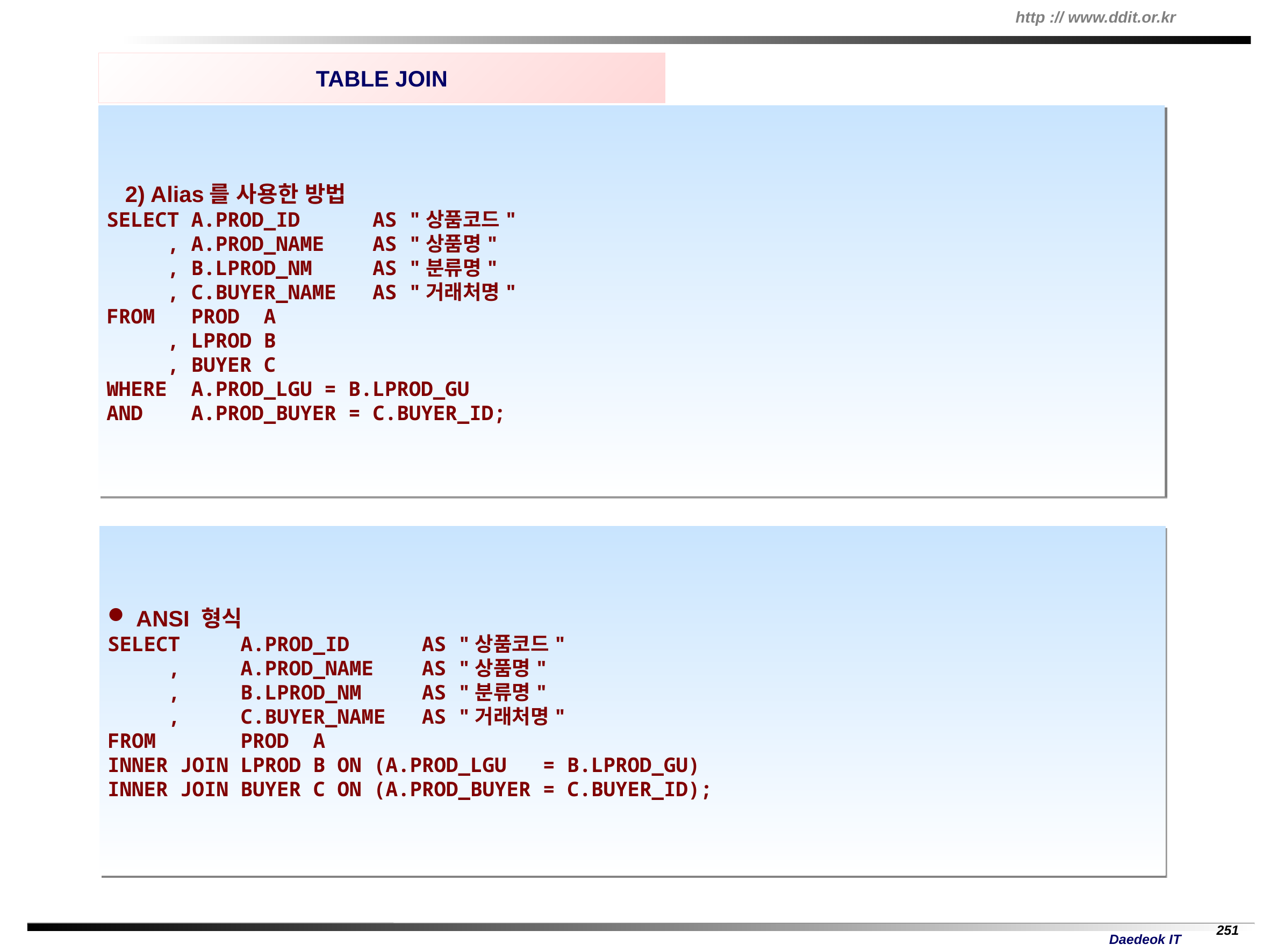

TABLE JOIN
   2) Alias를 사용한 방법
SELECT A.PROD_ID      AS "상품코드"
     , A.PROD_NAME    AS "상품명"
     , B.LPROD_NM     AS "분류명"
     , C.BUYER_NAME   AS "거래처명"
FROM   PROD  A
     , LPROD B
     , BUYER C
WHERE  A.PROD_LGU = B.LPROD_GU
AND    A.PROD_BUYER = C.BUYER_ID;
 ANSI 형식
SELECT     A.PROD_ID      AS "상품코드"
     ,     A.PROD_NAME    AS "상품명"
     ,     B.LPROD_NM     AS "분류명"
     ,     C.BUYER_NAME   AS "거래처명"
FROM       PROD  A
INNER JOIN LPROD B ON (A.PROD_LGU   = B.LPROD_GU)
INNER JOIN BUYER C ON (A.PROD_BUYER = C.BUYER_ID);